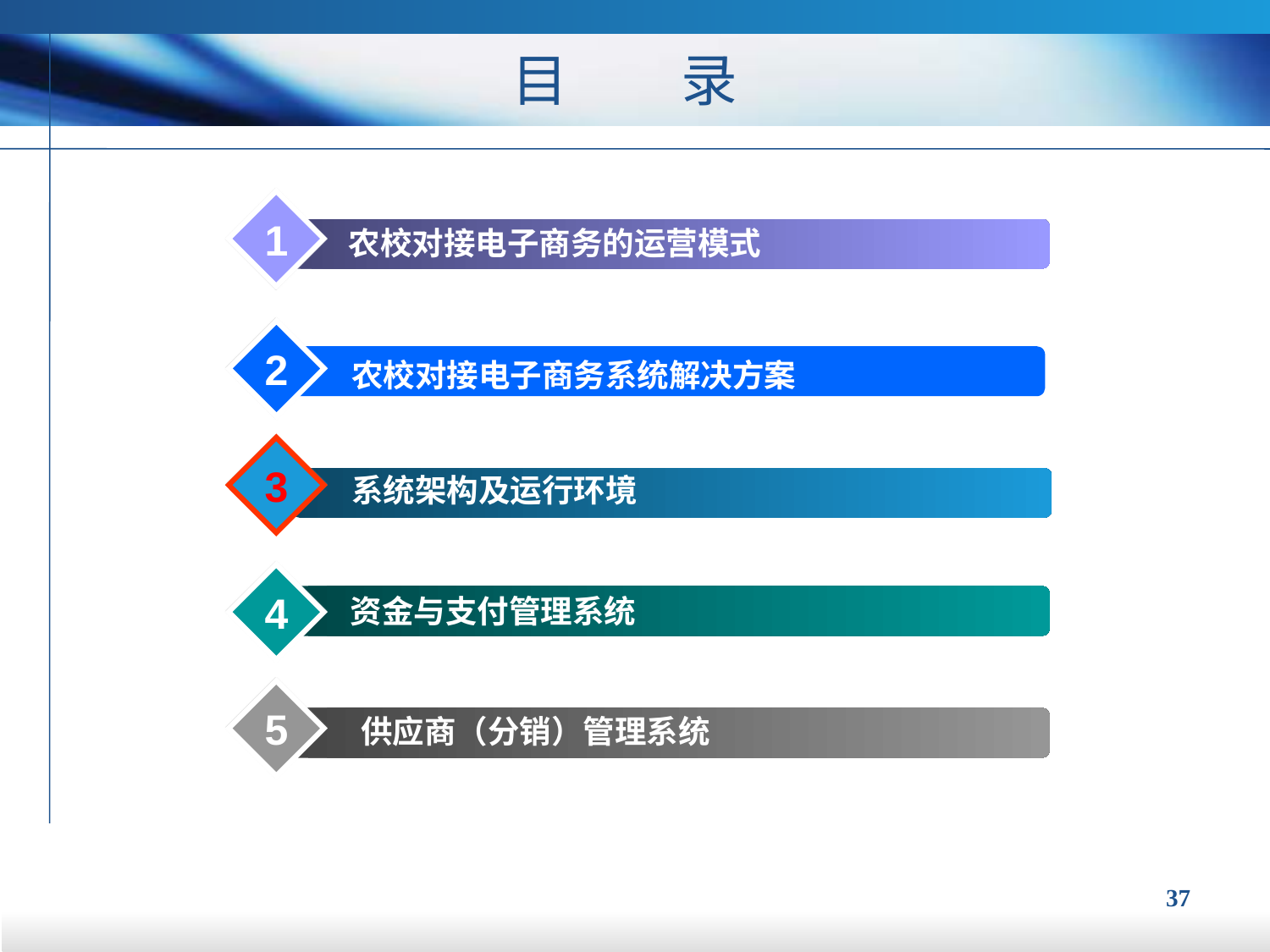

目　　录
1
农校对接电子商务的运营模式

2
农校对接电子商务系统解决方案

3
系统架构及运行环境

4
项目实施及售后服务
资金与支付管理系统

5
供应商（分销）管理系统简介
供应商（分销）管理系统